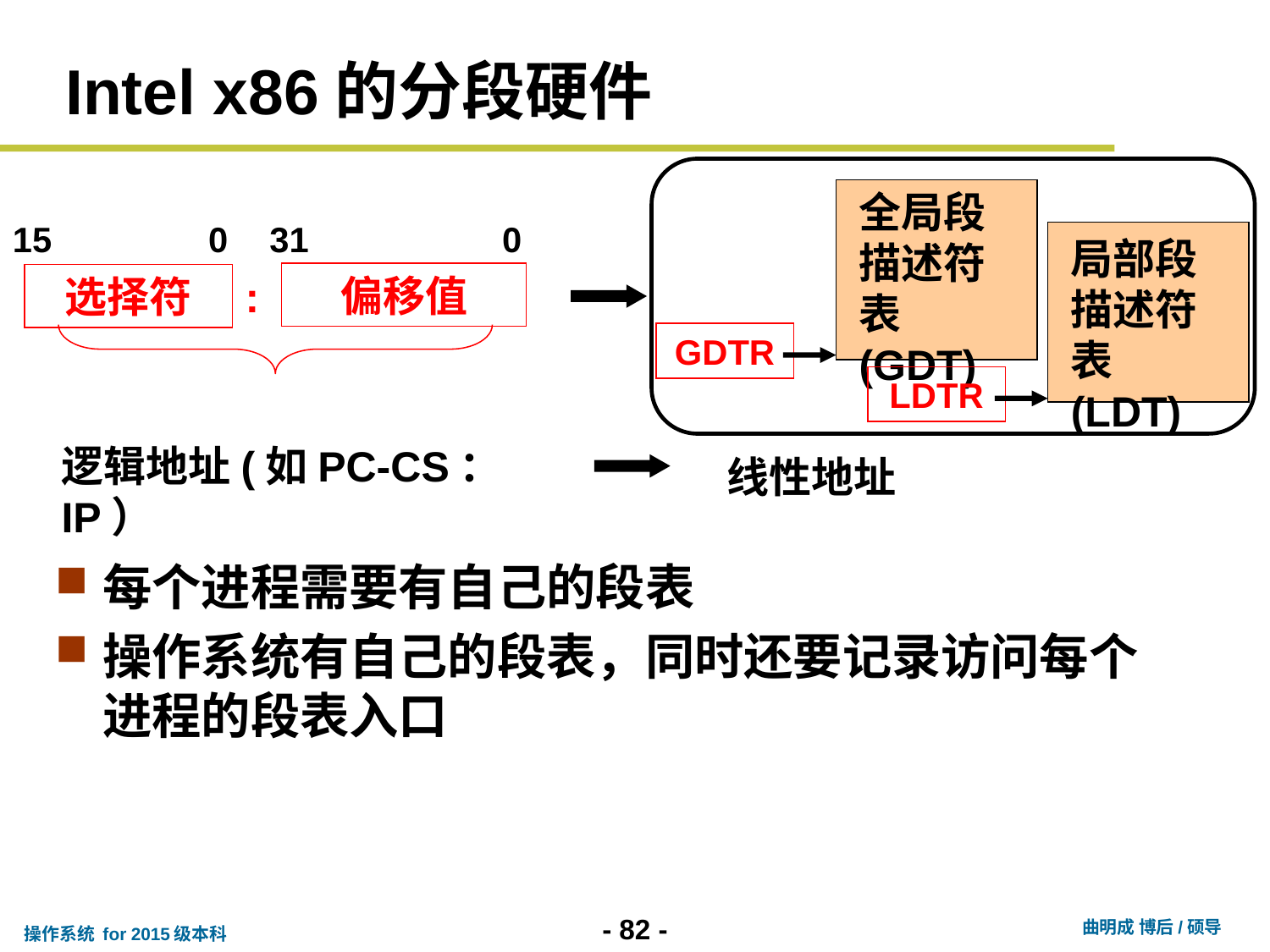

# Intel x86的分段硬件

全局段描述符表(GDT)

局部段描述符表(LDT)
GDTR

LDTR

15
0
31
0
偏移值
选择符
:
逻辑地址(如PC-CS：IP）
线性地址

每个进程需要有自己的段表
操作系统有自己的段表，同时还要记录访问每个进程的段表入口